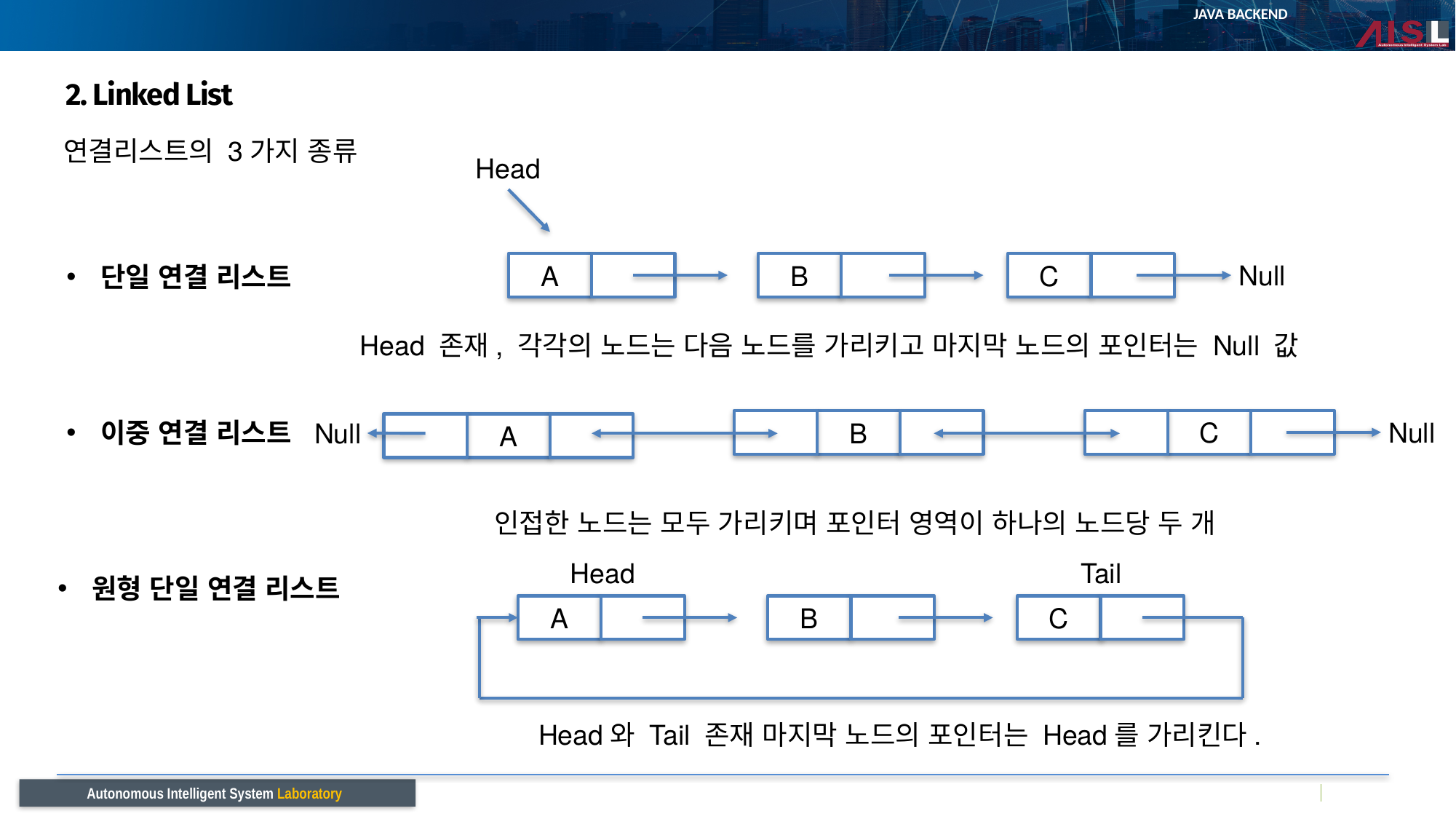

# 2. Linked List
연결리스트의 3가지 종류
Head
Null

C

B
A
단일 연결 리스트
Head 존재, 각각의 노드는 다음 노드를 가리키고 마지막 노드의 포인터는 Null 값

Null
C
이중 연결 리스트

B
Null

A
인접한 노드는 모두 가리키며 포인터 영역이 하나의 노드당 두 개
Head
Tail
원형 단일 연결 리스트

C

B
A
Head와 Tail 존재 마지막 노드의 포인터는 Head를 가리킨다.